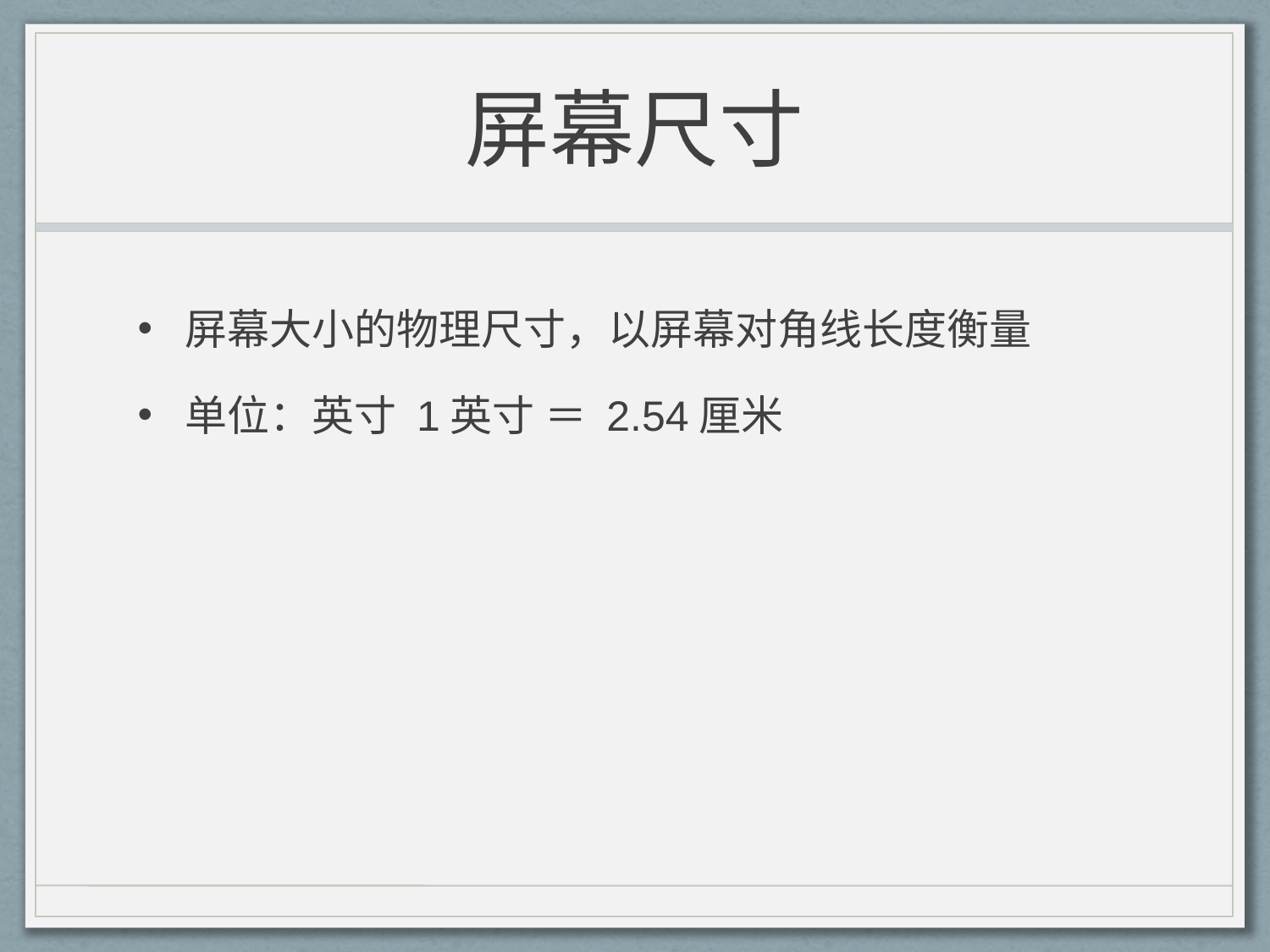

# 屏幕尺寸
屏幕大小的物理尺寸，以屏幕对角线长度衡量
单位：英寸 1英寸 ＝ 2.54厘米